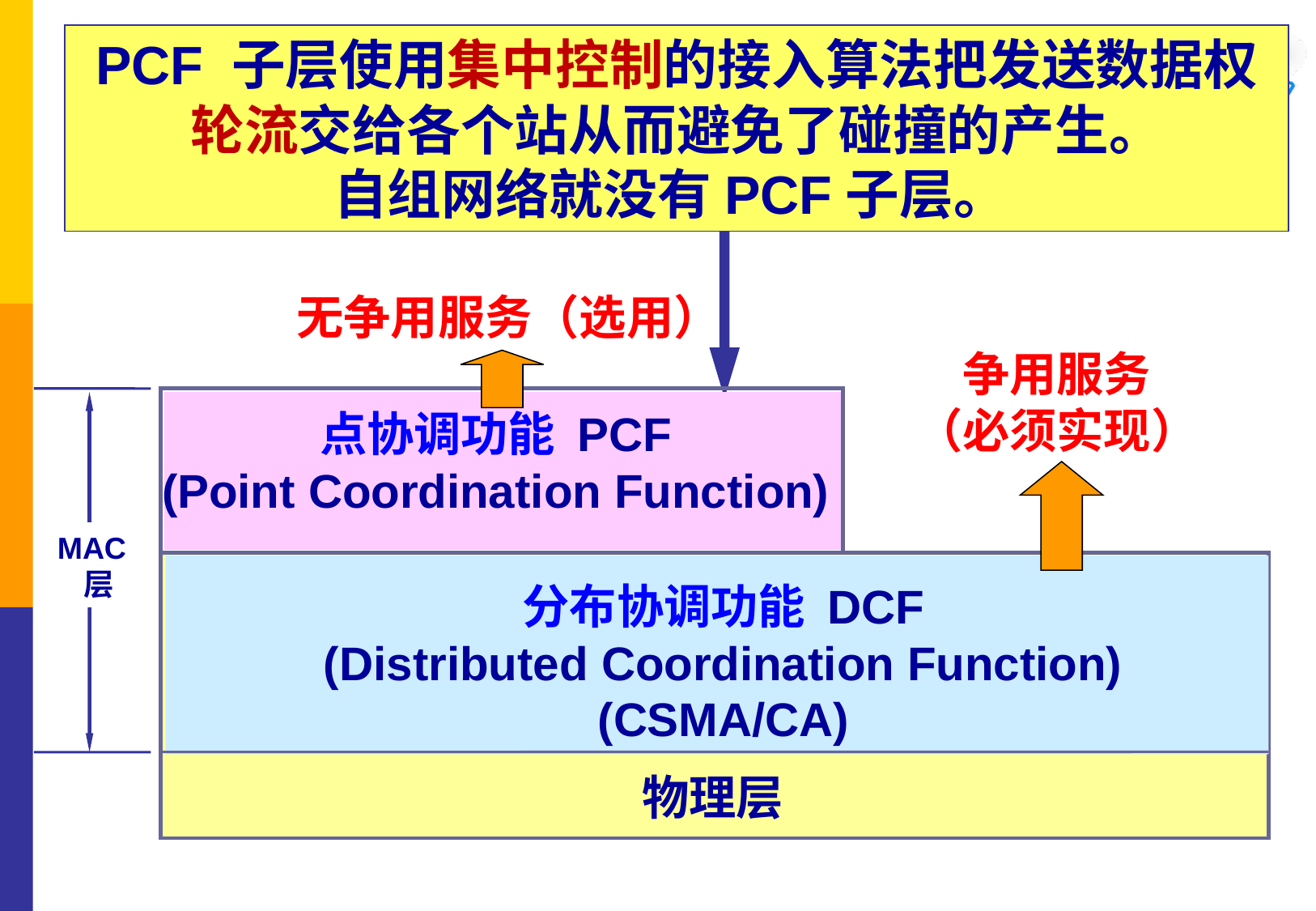

PCF 子层使用集中控制的接入算法把发送数据权
轮流交给各个站从而避免了碰撞的产生。
自组网络就没有PCF子层。
# 802.11 的 MAC 层

无争用服务（选用）
争用服务
（必须实现）

点协调功能 PCF
(Point Coordination Function)

MAC
 层

分布协调功能 DCF
(Distributed Coordination Function)
(CSMA/CA)

物理层